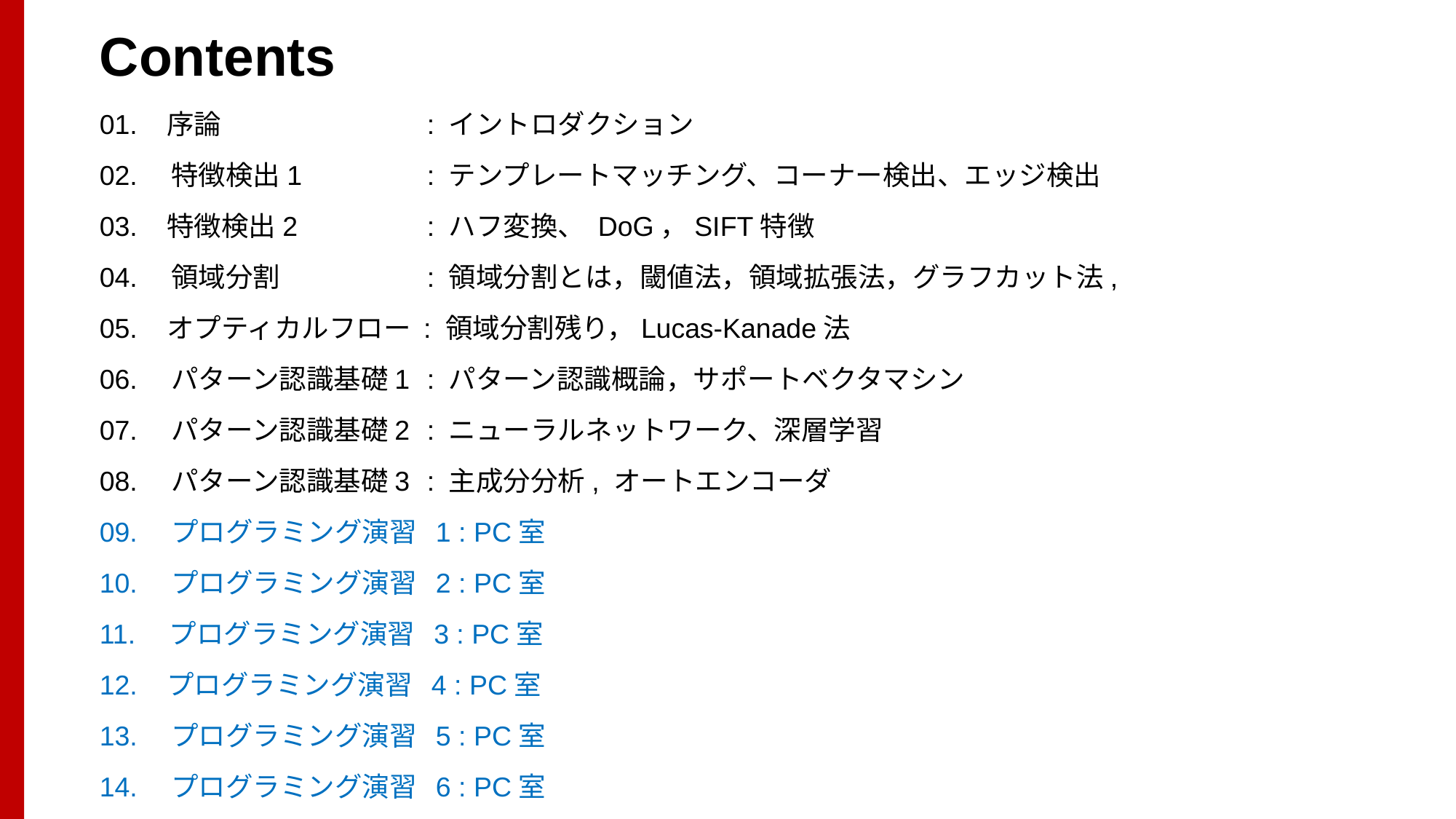

# Contents
01.   序論	  	: イントロダクション
02.　特徴検出1 		: テンプレートマッチング、コーナー検出、エッジ検出
03.   特徴検出2 		: ハフ変換、 DoG，SIFT特徴
04.　領域分割		: 領域分割とは，閾値法，領域拡張法，グラフカット法,
05.   オプティカルフロー : 領域分割残り，Lucas-Kanade法
06.　パターン認識基礎1	: パターン認識概論，サポートベクタマシン
07.　パターン認識基礎2	: ニューラルネットワーク、深層学習
08.　パターン認識基礎3	: 主成分分析, オートエンコーダ
09.　プログラミング演習  1 : PC室
10.　プログラミング演習  2 : PC室
11.　プログラミング演習  3 : PC室
12.   プログラミング演習  4 : PC室
13.　プログラミング演習  5 : PC室
14.　プログラミング演習  6 : PC室